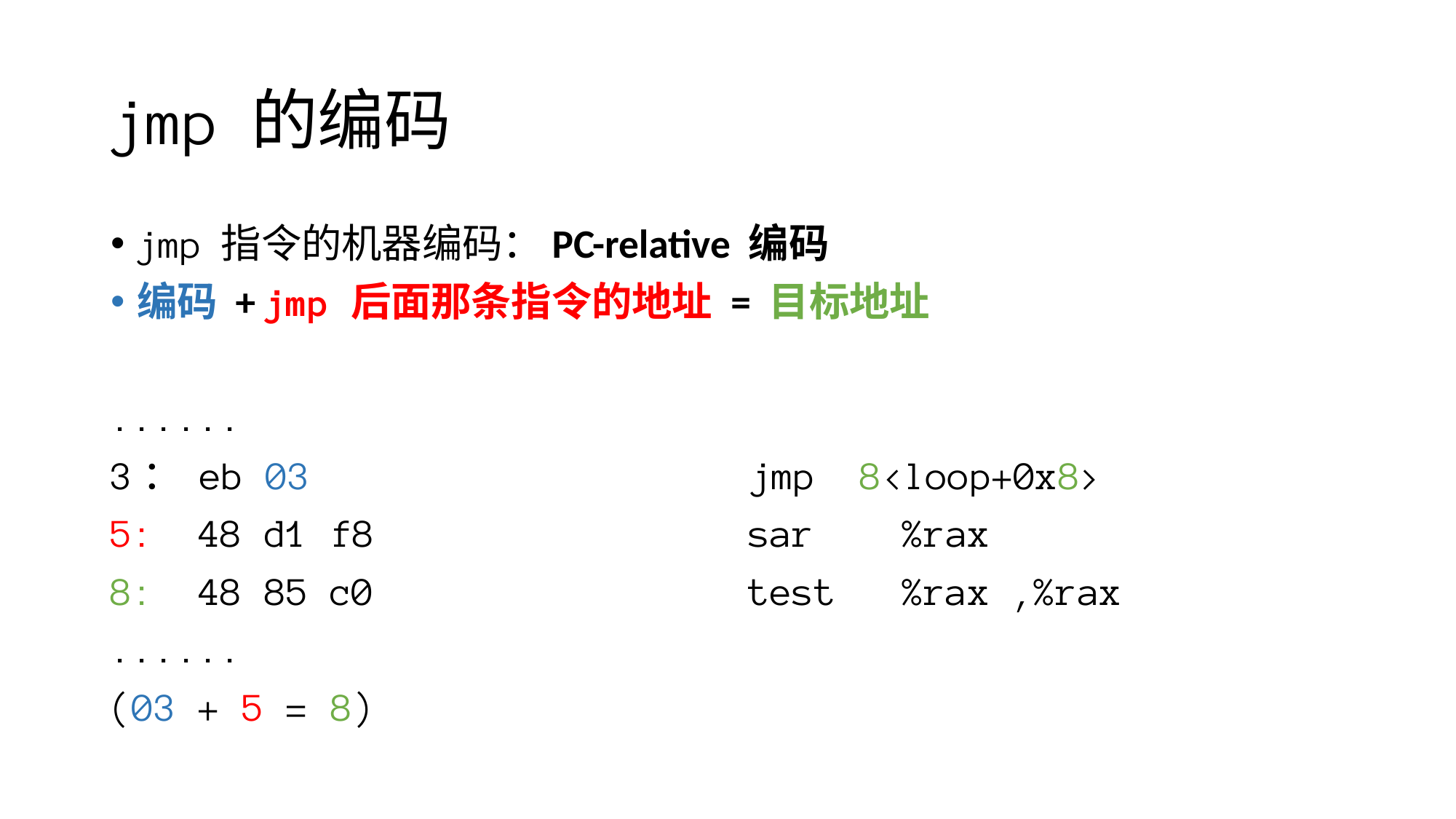

# jmp 的编码
jmp 指令的机器编码：PC-relative 编码
编码 + jmp 后面那条指令的地址 = 目标地址

......
3： eb 03                    jmp  8<loop+0x8>
5:  48 d1 f8                 sar    %rax
8:  48 85 c0                 test   %rax ,%rax
......
(03 + 5 = 8)